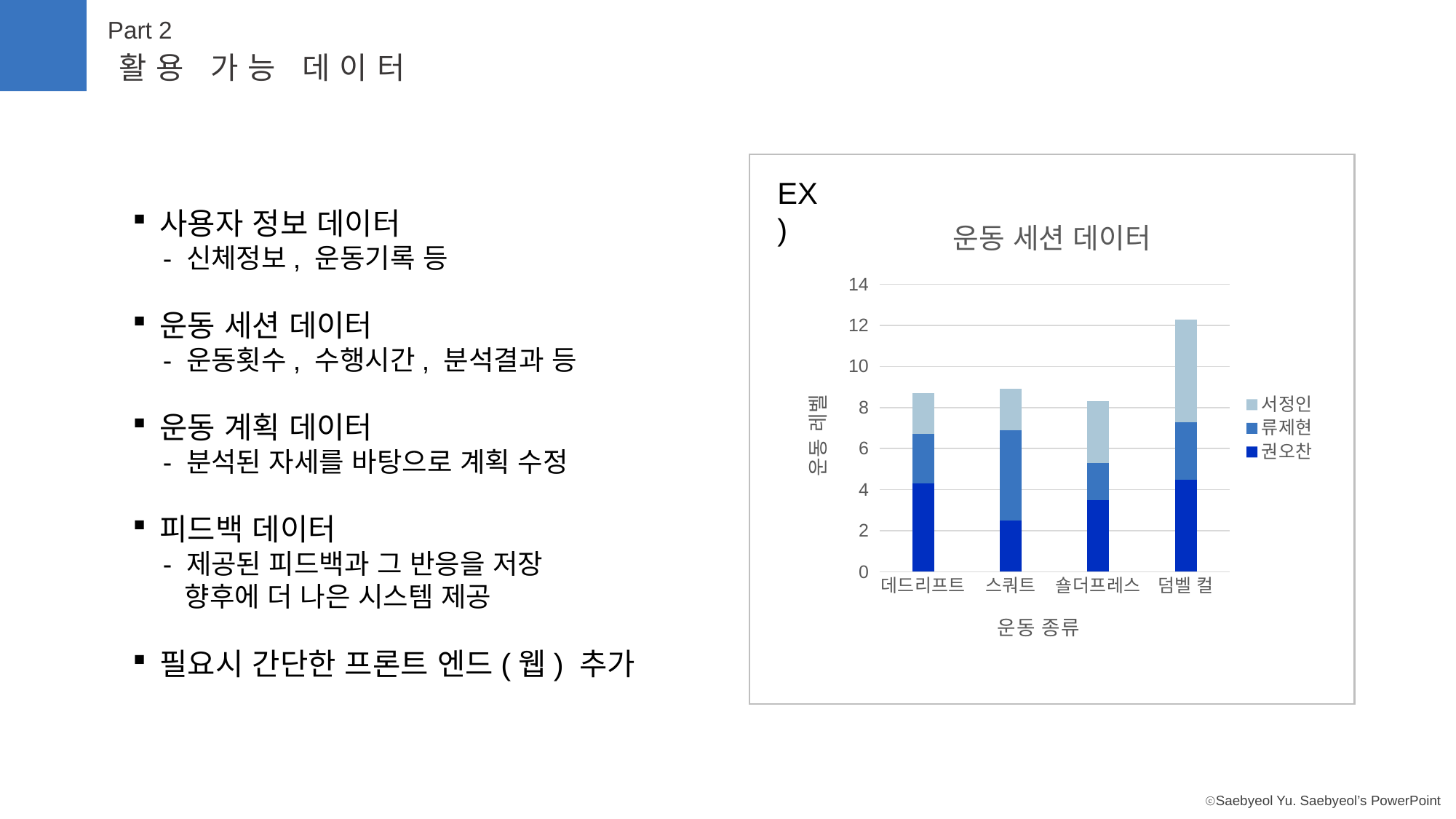

Part 2
활용 가능 데이터

사용자 정보 데이터
    - 신체정보, 운동기록 등

운동 세션 데이터
    - 운동횟수, 수행시간, 분석결과 등

운동 계획 데이터
    - 분석된 자세를 바탕으로 계획 수정

피드백 데이터
    - 제공된 피드백과 그 반응을 저장
      향후에 더 나은 시스템 제공

필요시 간단한 프론트 엔드(웹) 추가

EX)

### Chart: 운동 세션 데이터

| Category | 권오찬 | 류제현 | 서정인 |
|---|---|---|---|
| 데드리프트 | 4.3 | 2.4 | 2.0 |
| 스쿼트 | 2.5 | 4.4 | 2.0 |
| 숄더프레스 | 3.5 | 1.8 | 3.0 |
| 덤벨 컬 | 4.5 | 2.8 | 5.0 |